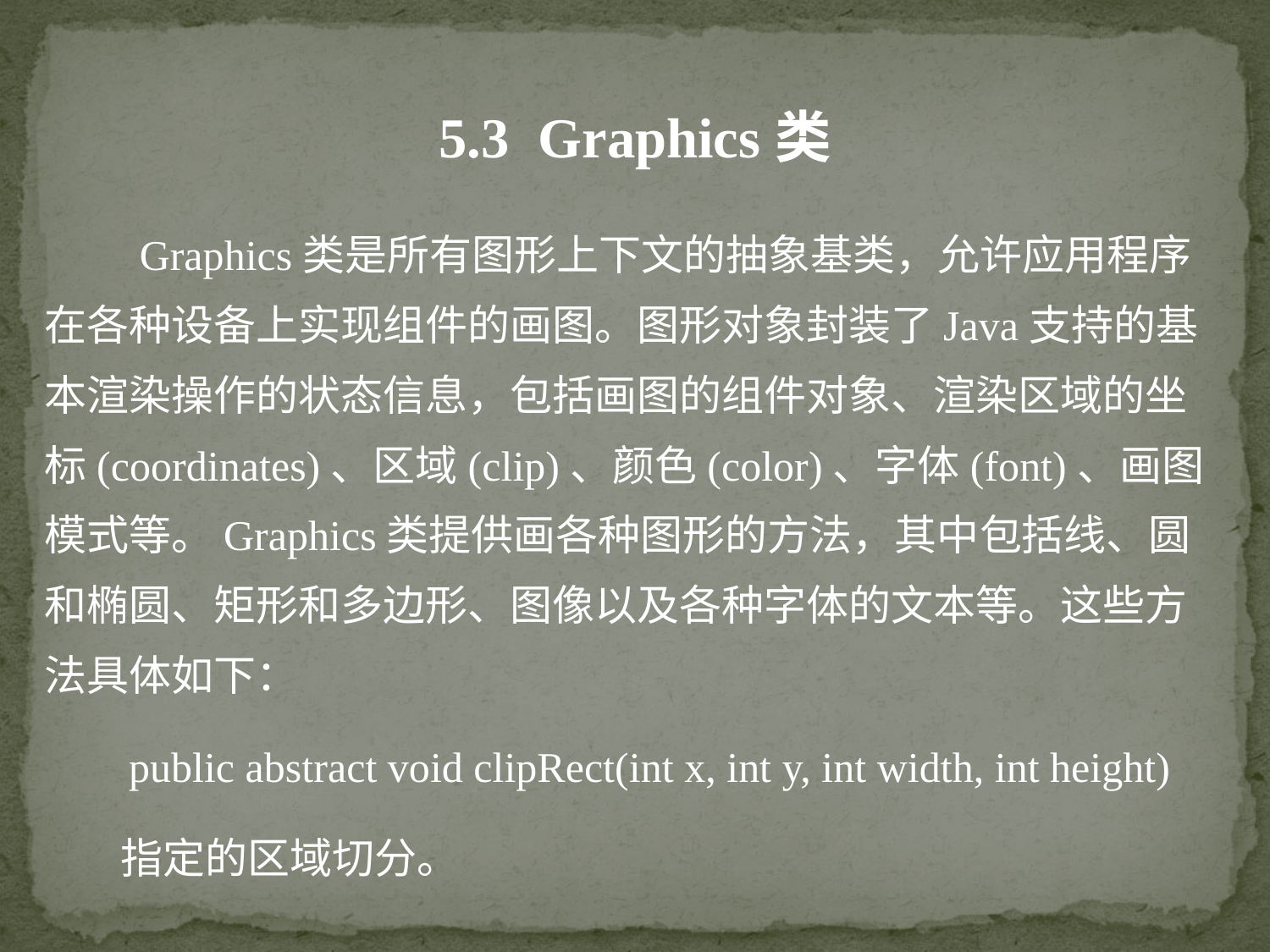

5.3  Graphics类
         Graphics类是所有图形上下文的抽象基类，允许应用程序在各种设备上实现组件的画图。图形对象封装了Java支持的基本渲染操作的状态信息，包括画图的组件对象、渲染区域的坐标(coordinates)、区域(clip)、颜色(color)、字体(font)、画图模式等。Graphics类提供画各种图形的方法，其中包括线、圆和椭圆、矩形和多边形、图像以及各种字体的文本等。这些方法具体如下：
        public abstract void clipRect(int x, int y, int width, int height)
       指定的区域切分。